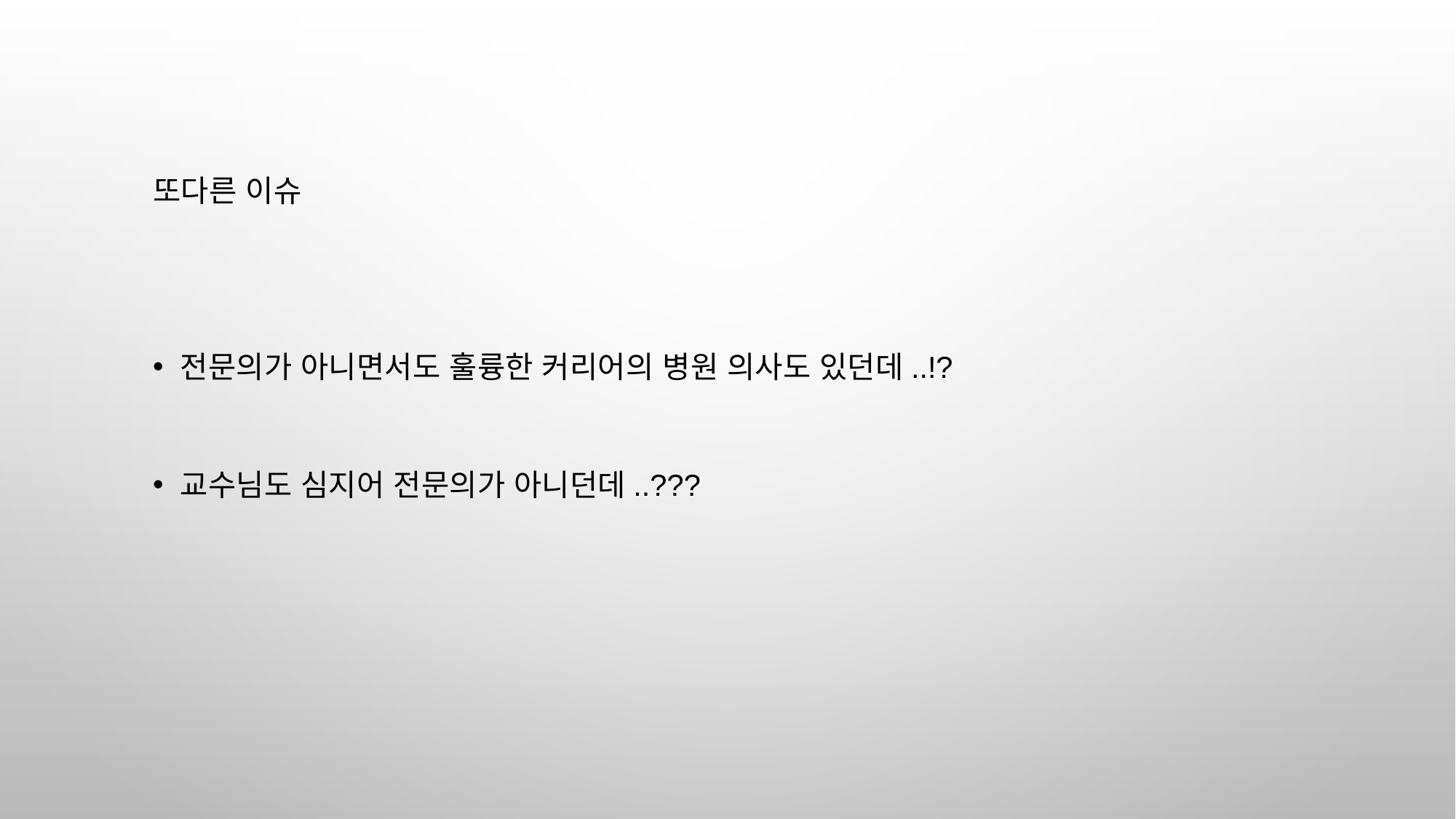

또다른 이슈

전문의가 아니면서도 훌륭한 커리어의 병원 의사도 있던데..!?

교수님도 심지어 전문의가 아니던데..???